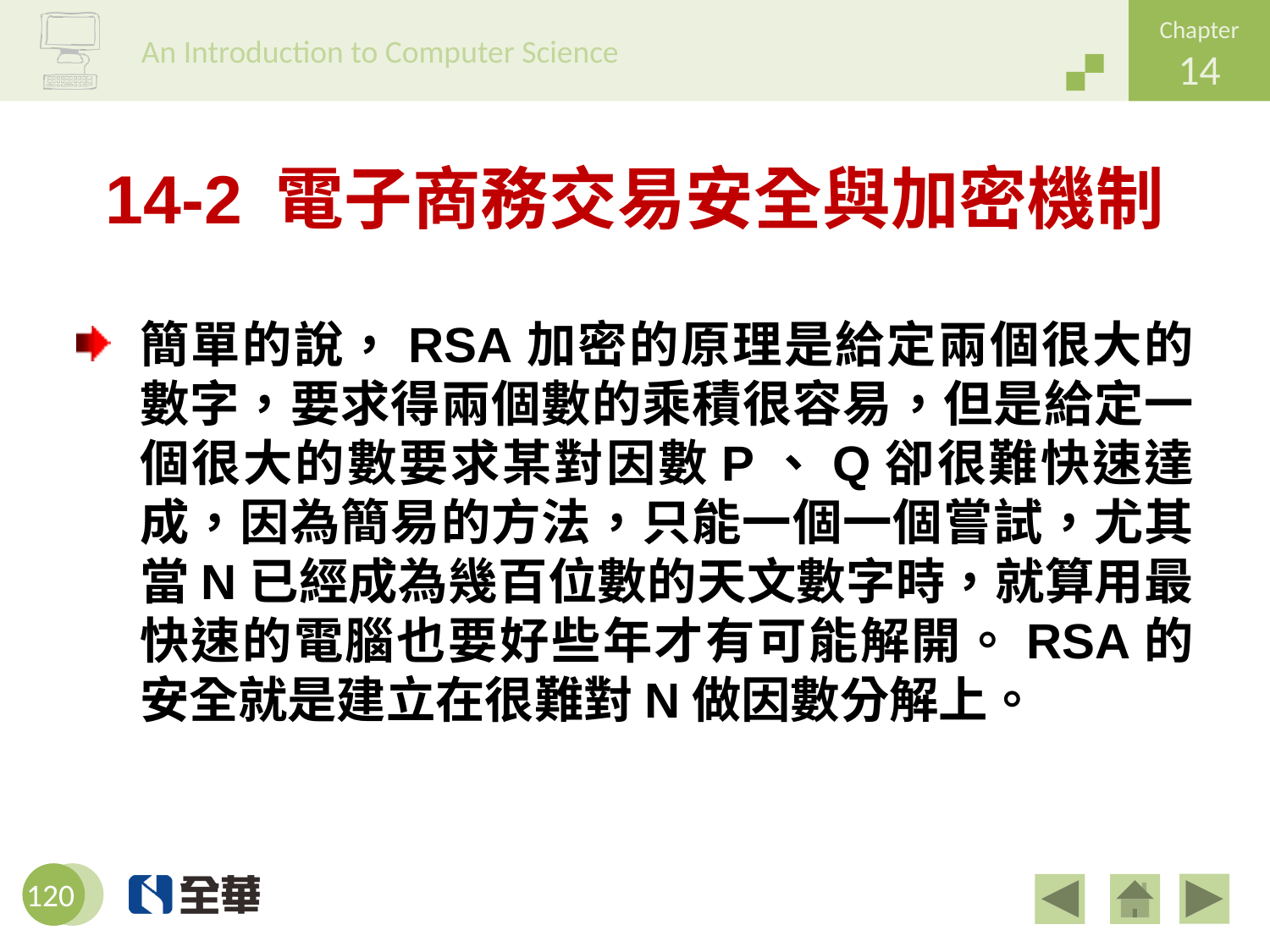

# 14-2 電子商務交易安全與加密機制
簡單的說，RSA加密的原理是給定兩個很大的數字，要求得兩個數的乘積很容易，但是給定一個很大的數要求某對因數P、Q卻很難快速達成，因為簡易的方法，只能一個一個嘗試，尤其當N已經成為幾百位數的天文數字時，就算用最快速的電腦也要好些年才有可能解開。RSA的安全就是建立在很難對N做因數分解上。